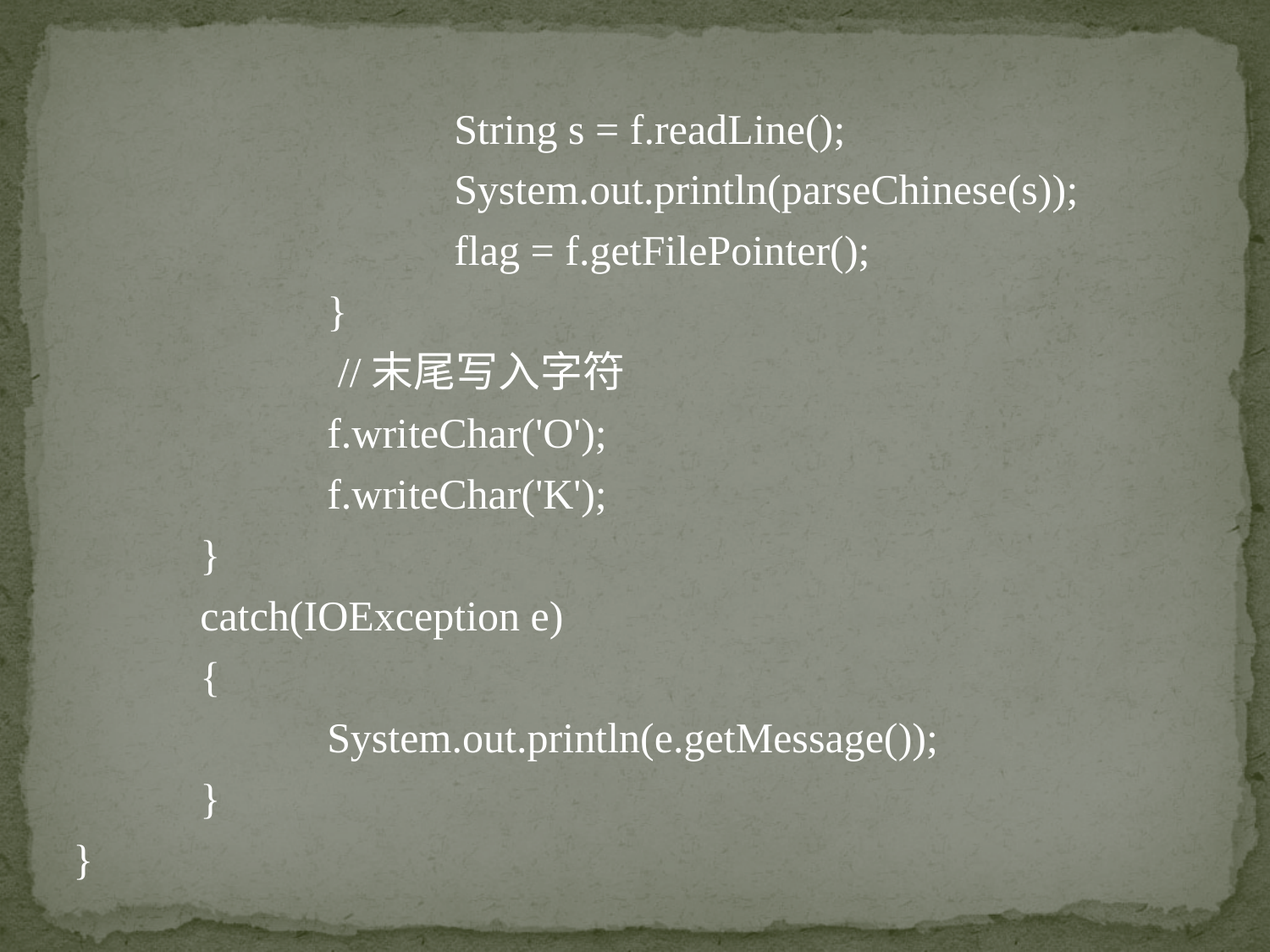

String s = f.readLine();
			System.out.println(parseChinese(s));
			flag = f.getFilePointer();
		}
             	 //末尾写入字符
		f.writeChar('O');
		f.writeChar('K');
	}
	catch(IOException e)
	{
		System.out.println(e.getMessage());
	}
}